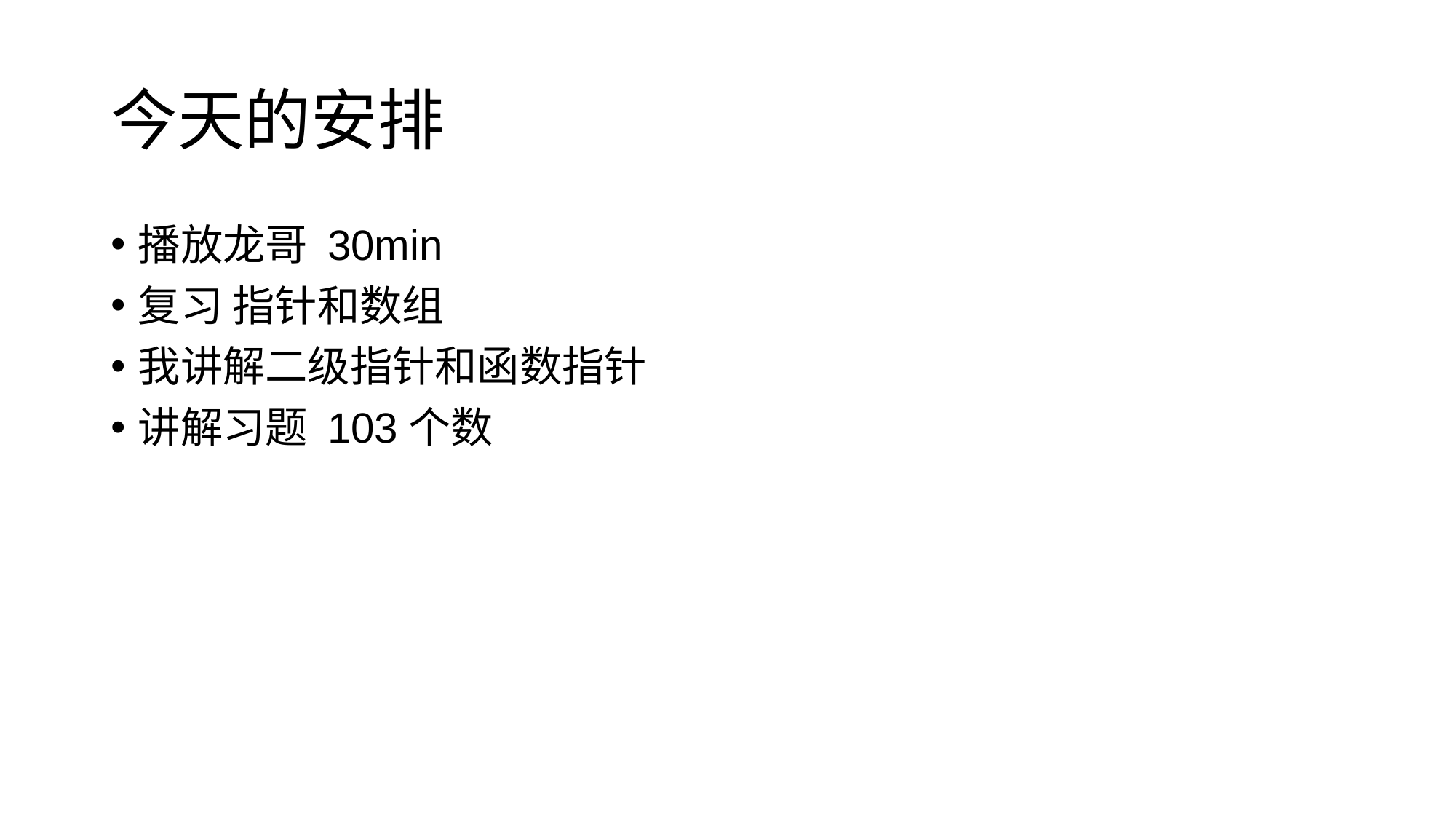

# 今天的安排
播放龙哥 30min
复习 指针和数组
我讲解二级指针和函数指针
讲解习题 103个数